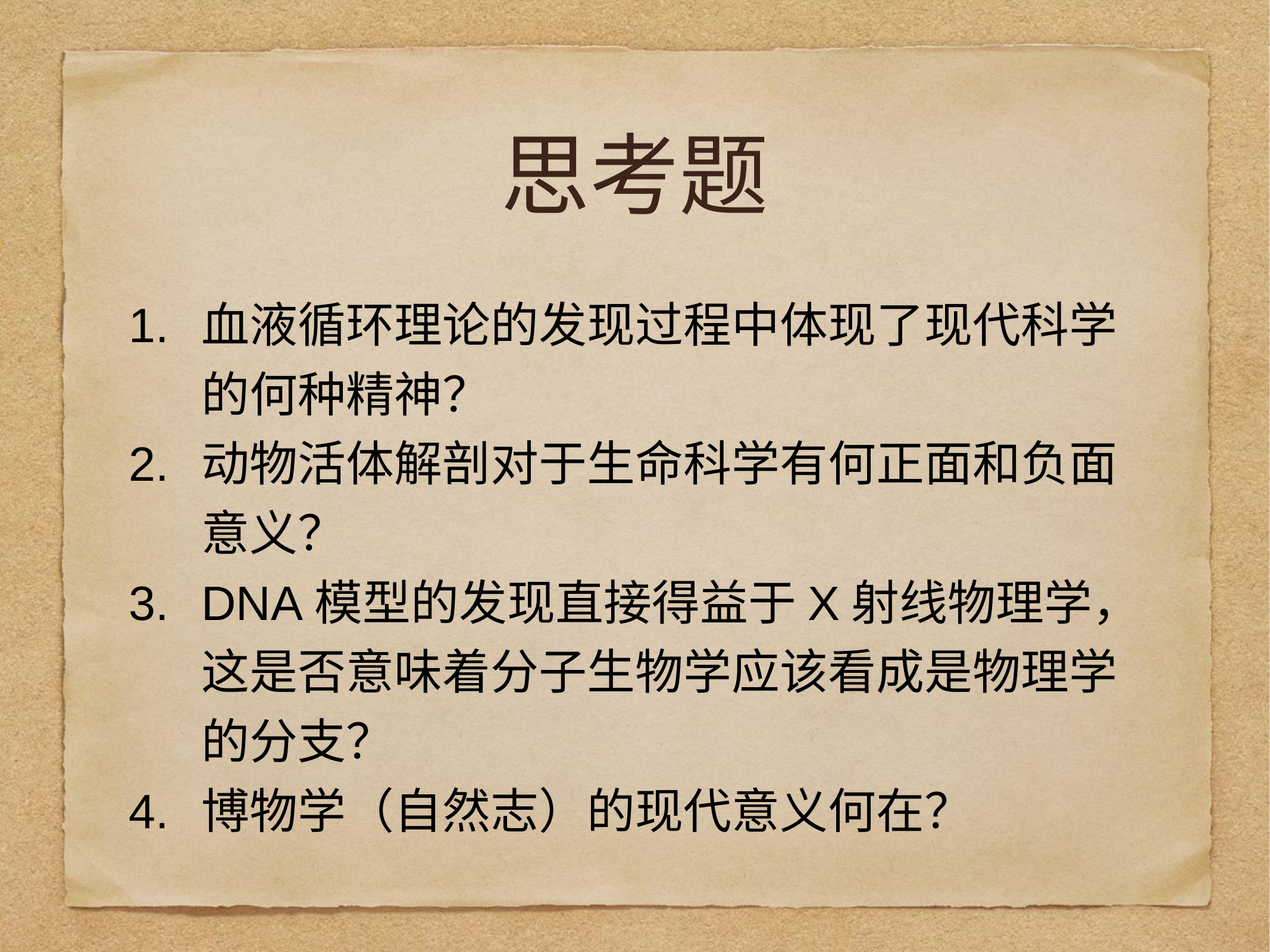

# 思考题
血液循环理论的发现过程中体现了现代科学的何种精神？
动物活体解剖对于生命科学有何正面和负面意义？
DNA模型的发现直接得益于X射线物理学，这是否意味着分子生物学应该看成是物理学的分支？
博物学（自然志）的现代意义何在？